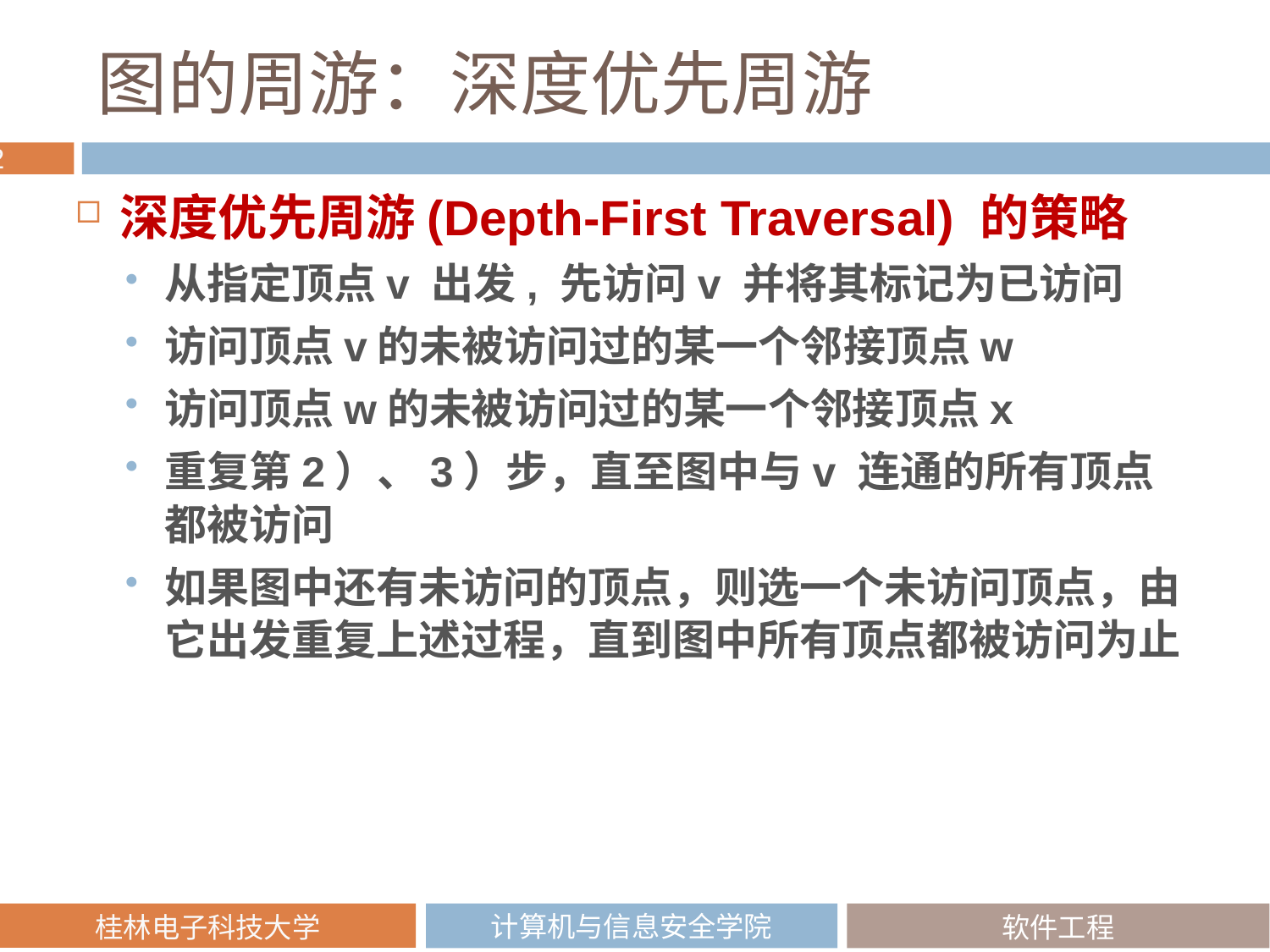

# 图的周游：深度优先周游
深度优先周游(Depth-First Traversal) 的策略
从指定顶点v 出发, 先访问v 并将其标记为已访问
访问顶点v的未被访问过的某一个邻接顶点w
访问顶点w的未被访问过的某一个邻接顶点x
重复第2）、3）步，直至图中与v 连通的所有顶点都被访问
如果图中还有未访问的顶点，则选一个未访问顶点，由它出发重复上述过程，直到图中所有顶点都被访问为止